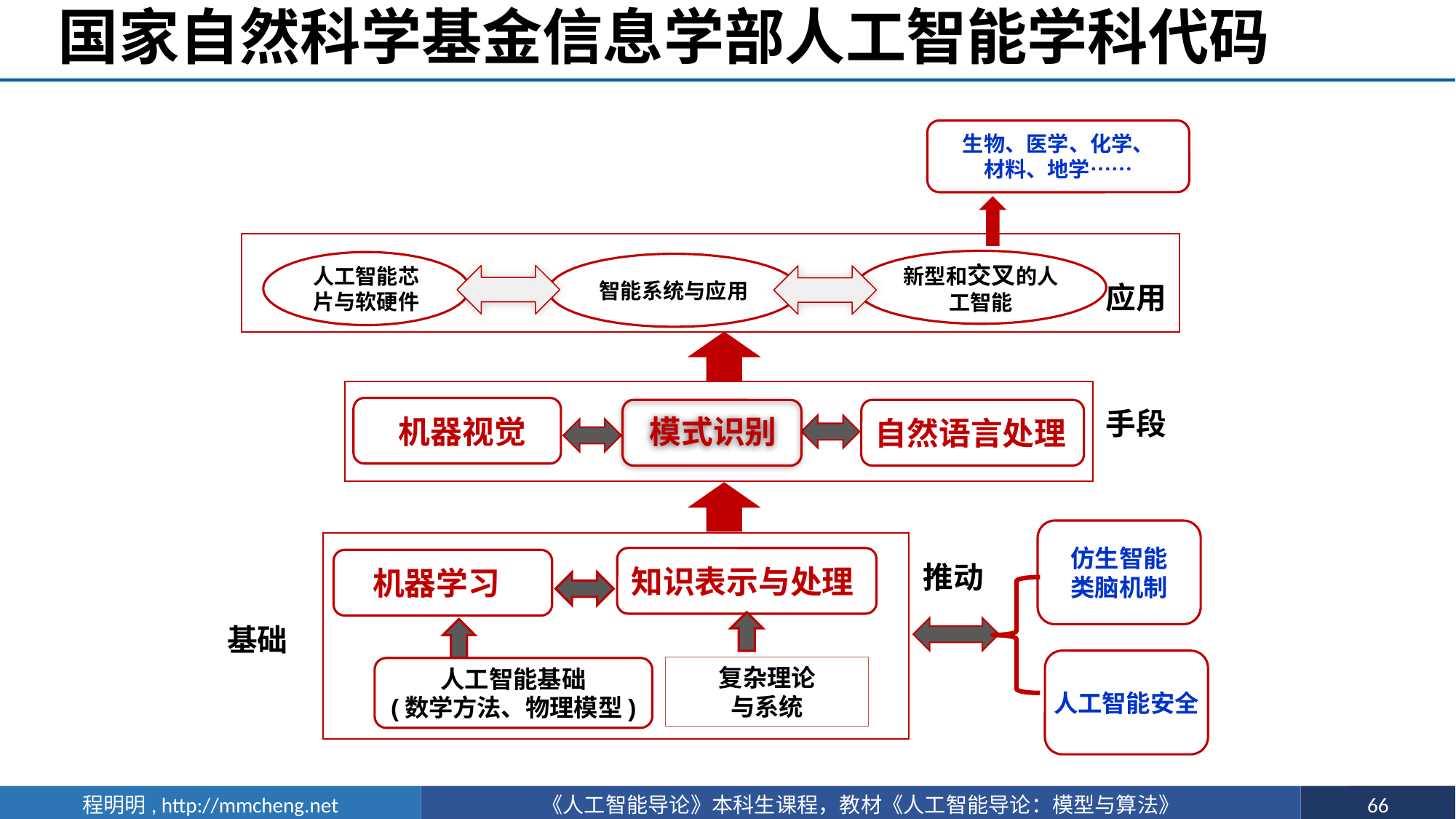

# 国家自然科学基金信息学部人工智能学科代码

生物、医学、化学、
材料、地学……

新型和交叉的人工智能
人工智能芯片与软硬件
智能系统与应用

应用

    机器视觉

自然语言处理

模式识别
手段

仿生智能
类脑机制

知识表示与处理

   机器学习

人工智能基础
(数学方法、物理模型)
推动

基础

人工智能安全
复杂理论
与系统